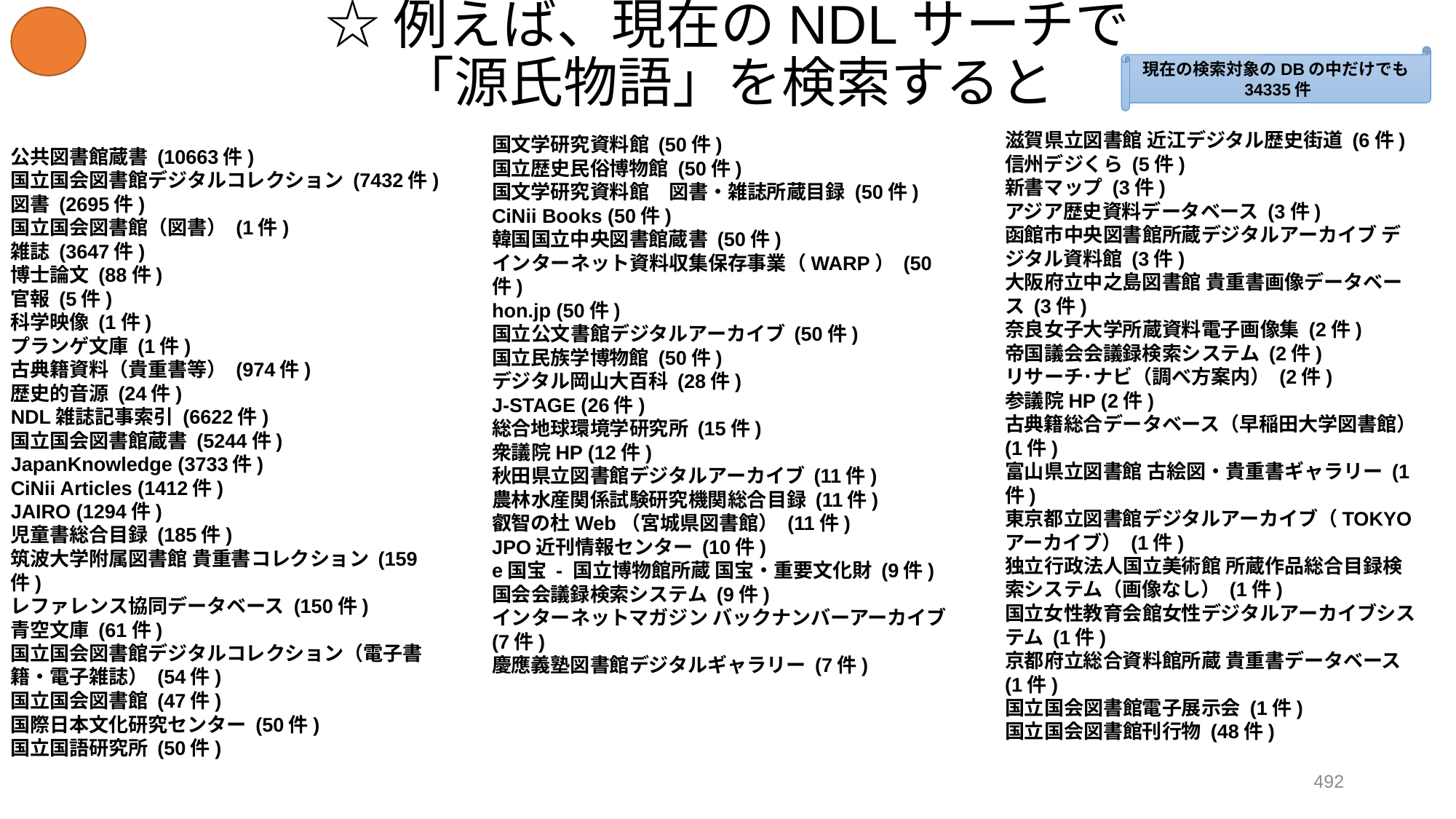

# ☆例えば、現在のNDLサーチで 「源氏物語」を検索すると

現在の検索対象のDBの中だけでも34335件
滋賀県立図書館 近江デジタル歴史街道 (6件)
信州デジくら (5件)
新書マップ (3件)
アジア歴史資料データベース (3件)
函館市中央図書館所蔵デジタルアーカイブ デジタル資料館 (3件)
大阪府立中之島図書館 貴重書画像データベース (3件)
奈良女子大学所蔵資料電子画像集 (2件)
帝国議会会議録検索システム (2件)
リサーチ･ナビ（調べ方案内） (2件)
参議院HP (2件)
古典籍総合データベース（早稲田大学図書館） (1件)
富山県立図書館 古絵図・貴重書ギャラリー (1件)
東京都立図書館デジタルアーカイブ（TOKYOアーカイブ） (1件)
独立行政法人国立美術館 所蔵作品総合目録検索システム（画像なし） (1件)
国立女性教育会館女性デジタルアーカイブシステム (1件)
京都府立総合資料館所蔵 貴重書データベース (1件)
国立国会図書館電子展示会 (1件)
国立国会図書館刊行物 (48件)
国文学研究資料館 (50件)
国立歴史民俗博物館 (50件)
国文学研究資料館　図書・雑誌所蔵目録 (50件)
CiNii Books (50件)
韓国国立中央図書館蔵書 (50件)
インターネット資料収集保存事業（WARP） (50件)
hon.jp (50件)
国立公文書館デジタルアーカイブ (50件)
国立民族学博物館 (50件)
デジタル岡山大百科 (28件)
J-STAGE (26件)
総合地球環境学研究所 (15件)
衆議院HP (12件)
秋田県立図書館デジタルアーカイブ (11件)
農林水産関係試験研究機関総合目録 (11件)
叡智の杜Web（宮城県図書館） (11件)
JPO近刊情報センター (10件)
e国宝 - 国立博物館所蔵 国宝・重要文化財 (9件)
国会会議録検索システム (9件)
インターネットマガジン バックナンバーアーカイブ (7件)
慶應義塾図書館デジタルギャラリー (7件)

公共図書館蔵書 (10663件)
国立国会図書館デジタルコレクション (7432件)
図書 (2695件)
国立国会図書館（図書） (1件)
雑誌 (3647件)
博士論文 (88件)
官報 (5件)
科学映像 (1件)
プランゲ文庫 (1件)
古典籍資料（貴重書等） (974件)
歴史的音源 (24件)
NDL雑誌記事索引 (6622件)
国立国会図書館蔵書 (5244件)
JapanKnowledge (3733件)
CiNii Articles (1412件)
JAIRO (1294件)
児童書総合目録 (185件)
筑波大学附属図書館 貴重書コレクション (159件)
レファレンス協同データベース (150件)
青空文庫 (61件)
国立国会図書館デジタルコレクション（電子書籍・電子雑誌） (54件)
国立国会図書館 (47件)
国際日本文化研究センター (50件)
国立国語研究所 (50件)

492